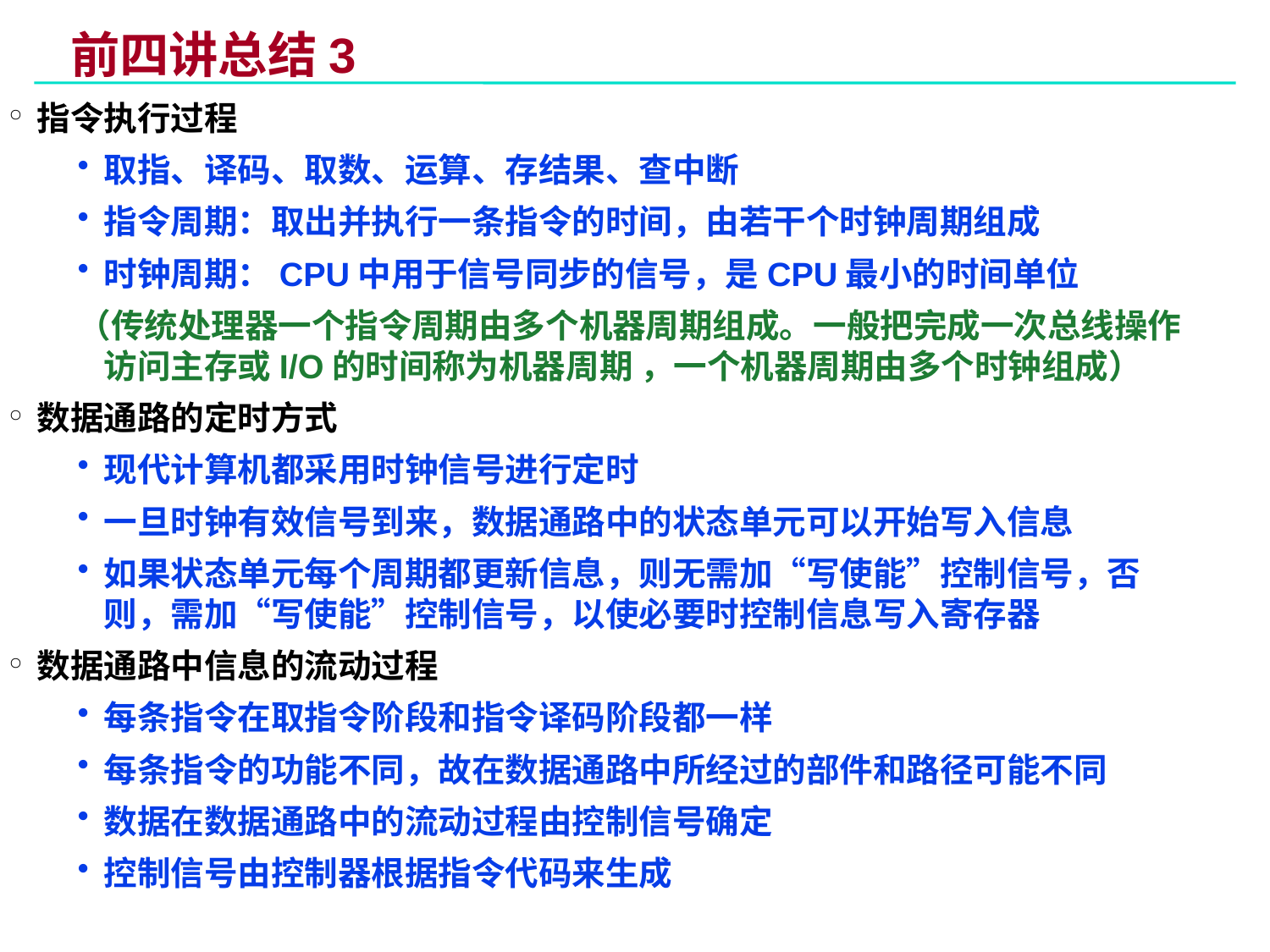

# 前四讲总结3
指令执行过程
取指、译码、取数、运算、存结果、查中断
指令周期：取出并执行一条指令的时间，由若干个时钟周期组成
时钟周期：CPU中用于信号同步的信号，是CPU最小的时间单位
（传统处理器一个指令周期由多个机器周期组成。一般把完成一次总线操作访问主存或I/O的时间称为机器周期 ，一个机器周期由多个时钟组成）
数据通路的定时方式
现代计算机都采用时钟信号进行定时
一旦时钟有效信号到来，数据通路中的状态单元可以开始写入信息
如果状态单元每个周期都更新信息，则无需加“写使能”控制信号，否则，需加“写使能”控制信号，以使必要时控制信息写入寄存器
数据通路中信息的流动过程
每条指令在取指令阶段和指令译码阶段都一样
每条指令的功能不同，故在数据通路中所经过的部件和路径可能不同
数据在数据通路中的流动过程由控制信号确定
控制信号由控制器根据指令代码来生成